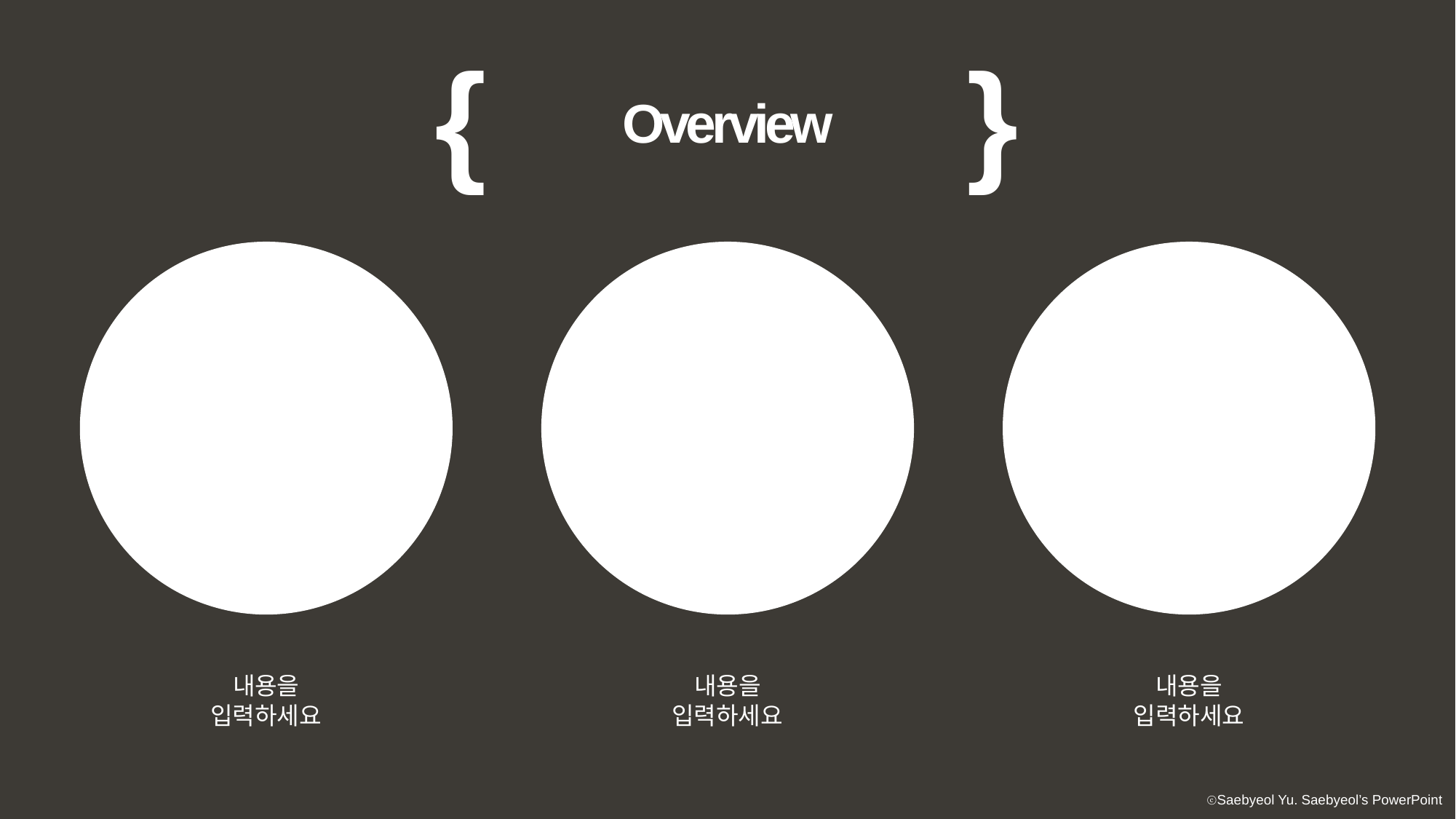

{             }
Overview

내용을 입력하세요
내용을 입력하세요
내용을 입력하세요